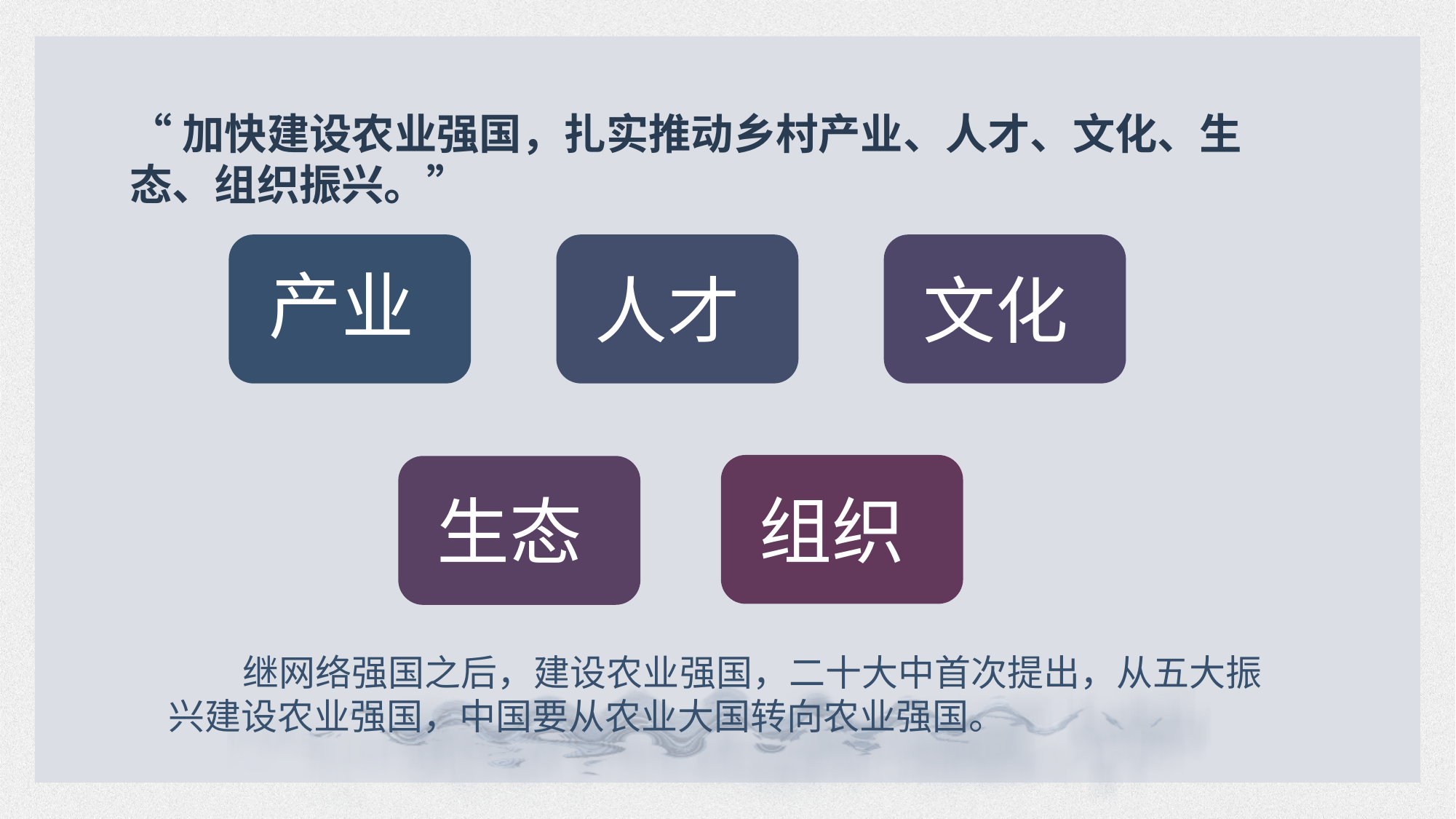

“加快建设农业强国，扎实推动乡村产业、人才、文化、生态、组织振兴。”

产业
人才
文化

组织

生态
        继网络强国之后，建设农业强国，二十大中首次提出，从五大振兴建设农业强国，中国要从农业大国转向农业强国。